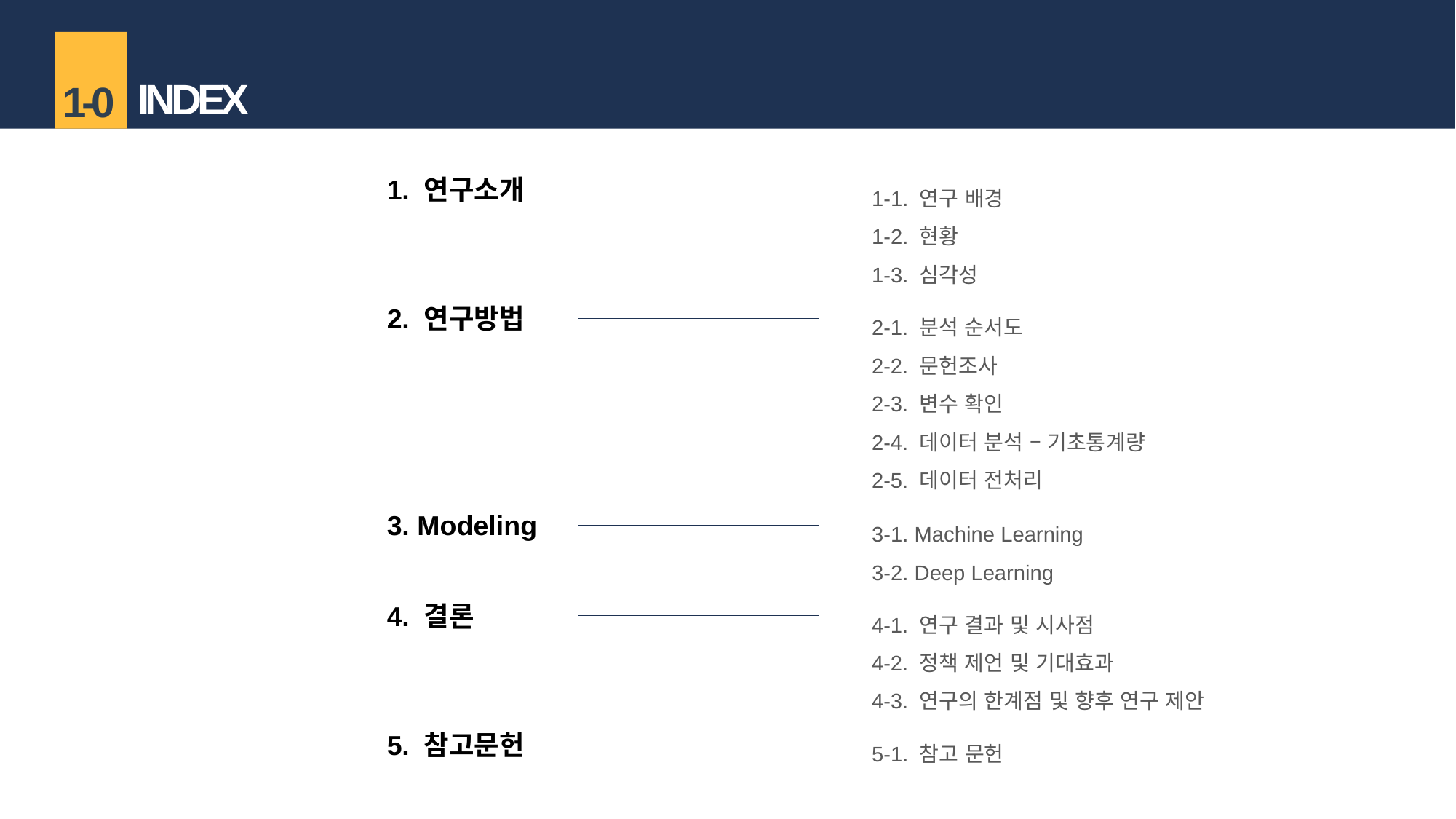

INDEX
1-0
1. 연구소개
1-1. 연구 배경
1-2. 현황
1-3. 심각성
2. 연구방법
2-1. 분석 순서도
2-2. 문헌조사
2-3. 변수 확인
2-4. 데이터 분석 – 기초통계량
2-5. 데이터 전처리
3. Modeling
3-1. Machine Learning
3-2. Deep Learning
4. 결론
4-1. 연구 결과 및 시사점
4-2. 정책 제언 및 기대효과
4-3. 연구의 한계점 및 향후 연구 제안
5. 참고문헌
5-1. 참고 문헌